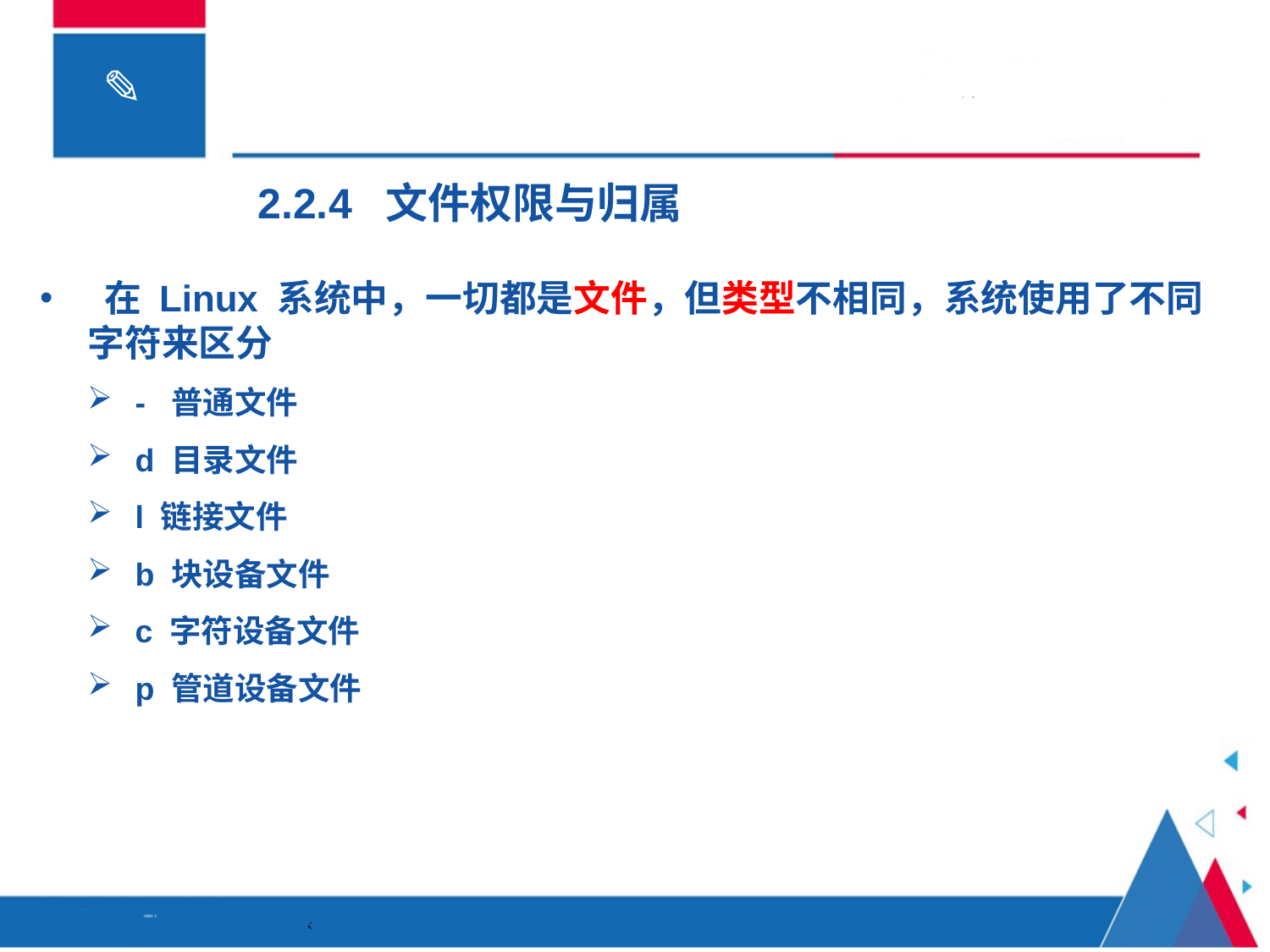

2.2.4  文件权限与归属
 在 Linux 系统中，一切都是文件，但类型不相同，系统使用了不同字符来区分
-  普通文件
d 目录文件
l 链接文件
b 块设备文件
c 字符设备文件
p 管道设备文件